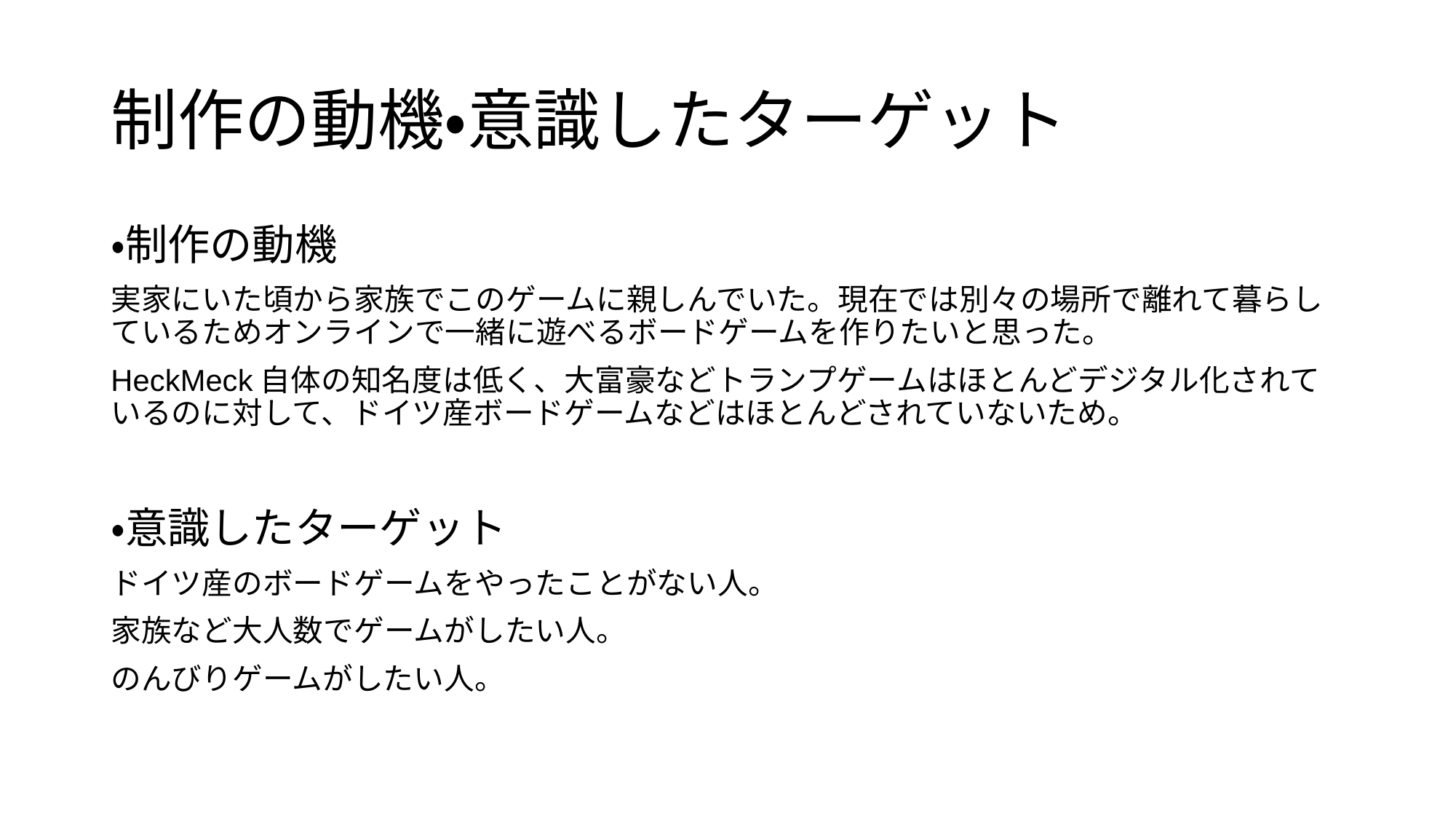

# 制作の動機・意識したターゲット
・制作の動機
実家にいた頃から家族でこのゲームに親しんでいた。現在では別々の場所で離れて暮らしているためオンラインで一緒に遊べるボードゲームを作りたいと思った。
HeckMeck自体の知名度は低く、大富豪などトランプゲームはほとんどデジタル化されているのに対して、ドイツ産ボードゲームなどはほとんどされていないため。

・意識したターゲット
ドイツ産のボードゲームをやったことがない人。
家族など大人数でゲームがしたい人。
のんびりゲームがしたい人。